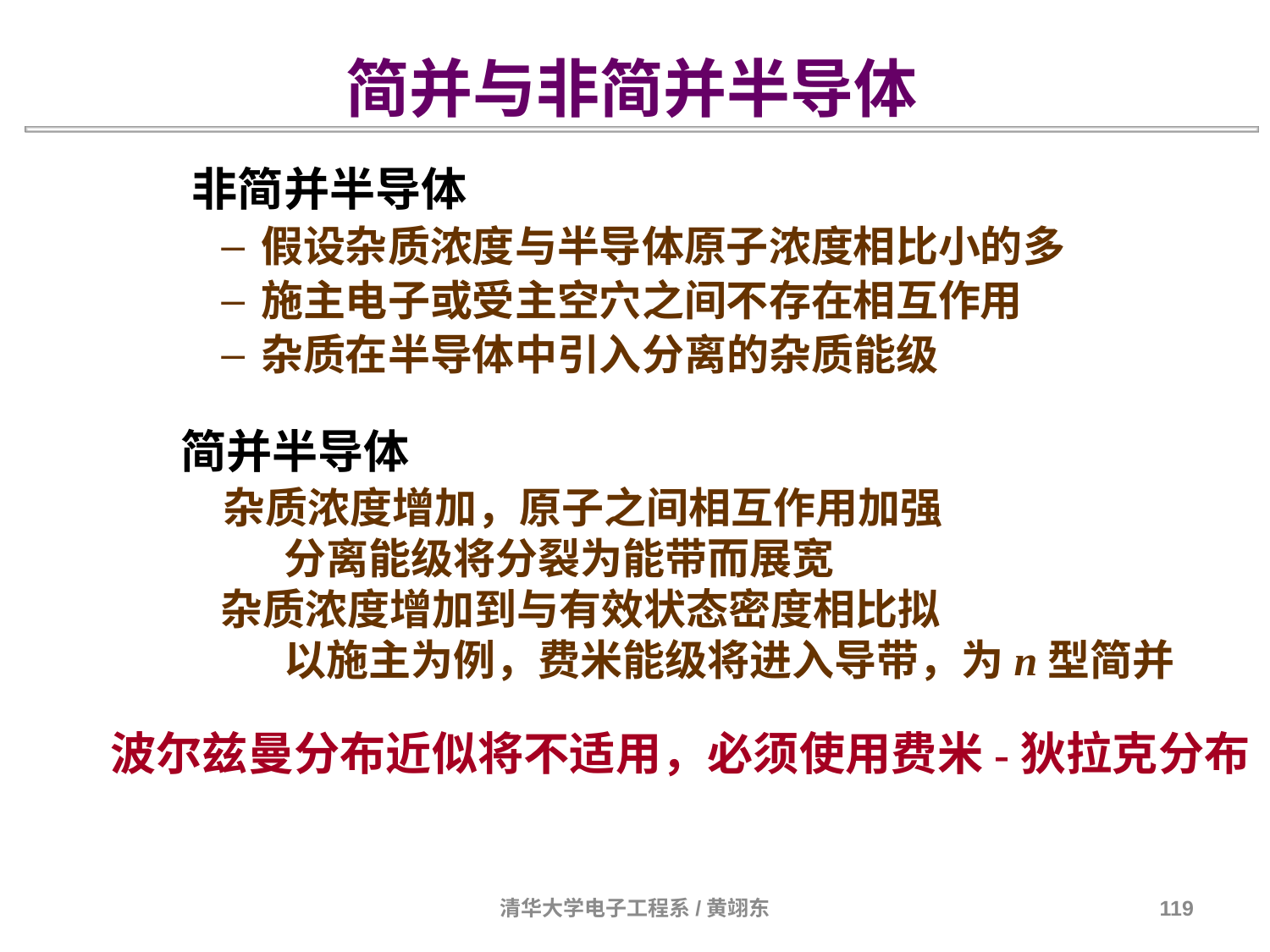

简并与非简并半导体

  非简并半导体
假设杂质浓度与半导体原子浓度相比小的多
施主电子或受主空穴之间不存在相互作用
杂质在半导体中引入分离的杂质能级
    简并半导体
  杂质浓度增加，原子之间相互作用加强
  分离能级将分裂为能带而展宽
  杂质浓度增加到与有效状态密度相比拟
  以施主为例，费米能级将进入导带，为n型简并
波尔兹曼分布近似将不适用，必须使用费米-狄拉克分布
清华大学电子工程系/黄翊东
119